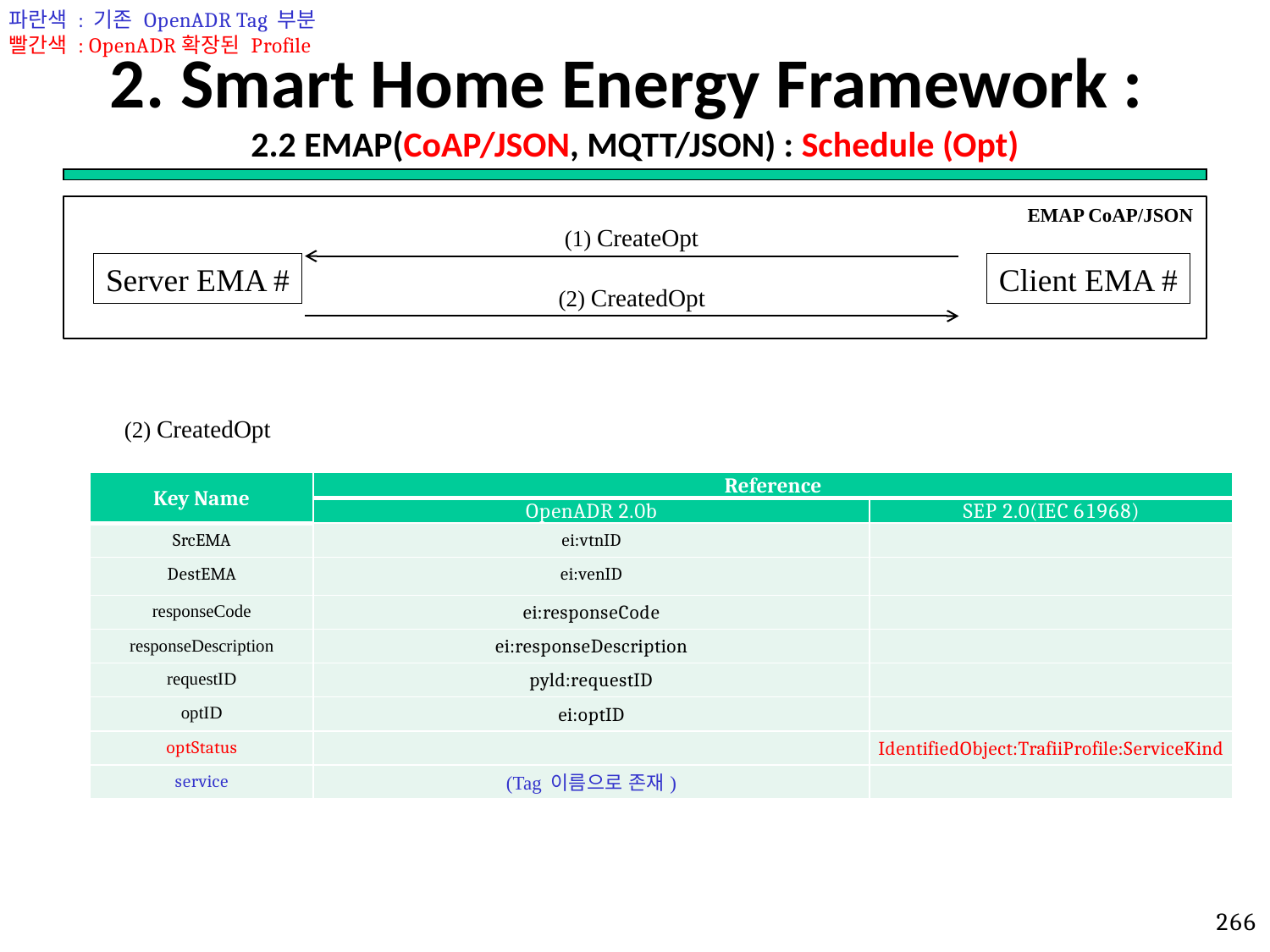

파란색 : 기존 OpenADR Tag 부분
빨간색 : OpenADR확장된 Profile
# 2. Smart Home Energy Framework : 2.2 EMAP(CoAP/JSON, MQTT/JSON) : Schedule (Opt)

EMAP CoAP/JSON
(1) CreateOpt
Server EMA #
Client EMA #
(2) CreatedOpt
(2) CreatedOpt
| Key Name | Reference |  |
| --- | --- | --- |
|  | OpenADR 2.0b | SEP 2.0(IEC 61968) |
| SrcEMA | ei:vtnID |  |
| DestEMA | ei:venID |  |
| responseCode | ei:responseCode |  |
| responseDescription | ei:responseDescription |  |
| requestID | pyld:requestID |  |
| optID | ei:optID |  |
| optStatus |  | IdentifiedObject:TrafiiProfile:ServiceKind |
| service | (Tag 이름으로 존재) |  |
266